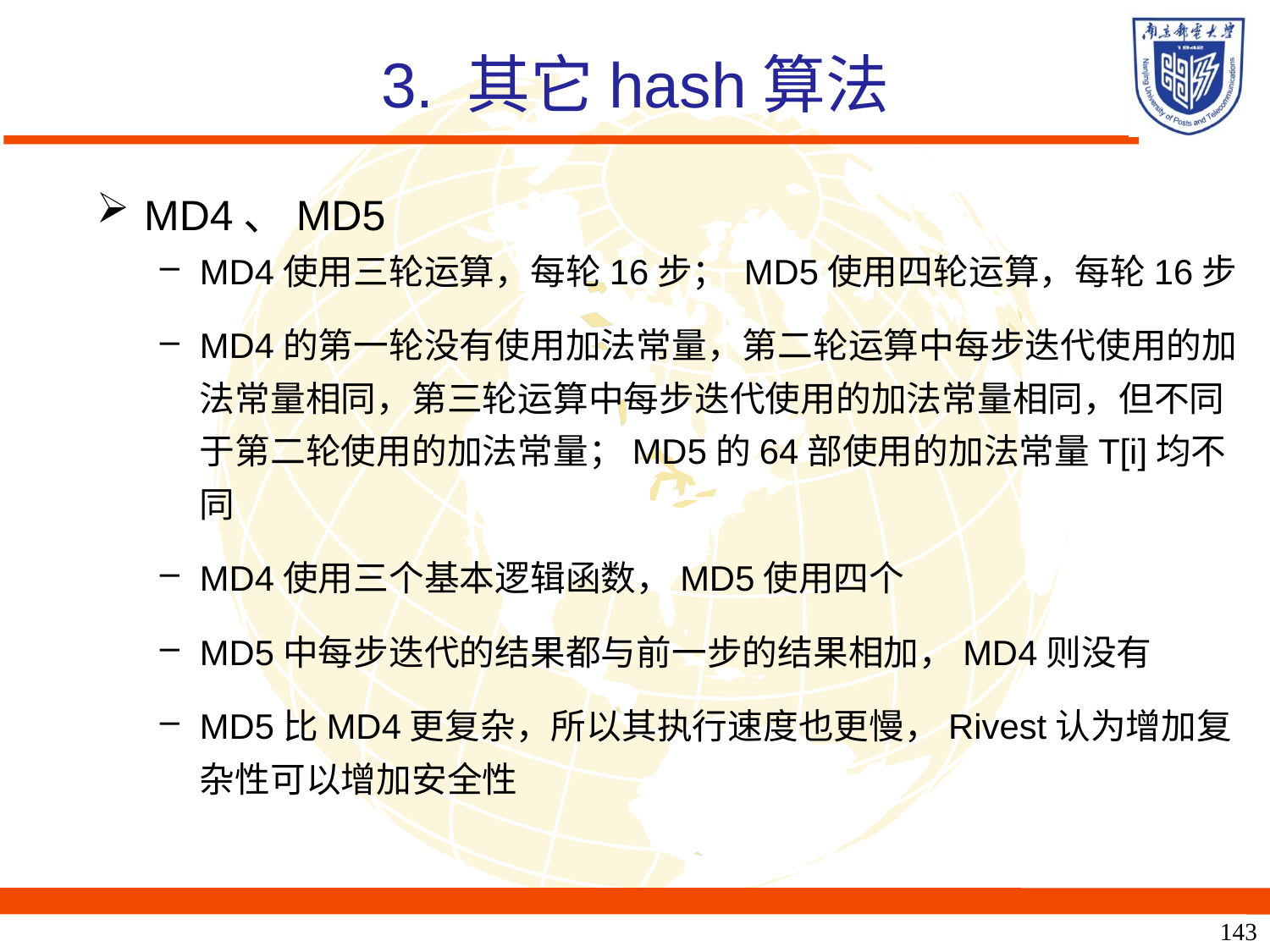

# 3. 其它hash算法
MD4、MD5
MD4使用三轮运算，每轮16步； MD5使用四轮运算，每轮16步
MD4的第一轮没有使用加法常量，第二轮运算中每步迭代使用的加法常量相同，第三轮运算中每步迭代使用的加法常量相同，但不同于第二轮使用的加法常量；MD5的64部使用的加法常量T[i]均不同
MD4使用三个基本逻辑函数，MD5使用四个
MD5中每步迭代的结果都与前一步的结果相加，MD4则没有
MD5比MD4更复杂，所以其执行速度也更慢，Rivest认为增加复杂性可以增加安全性
143